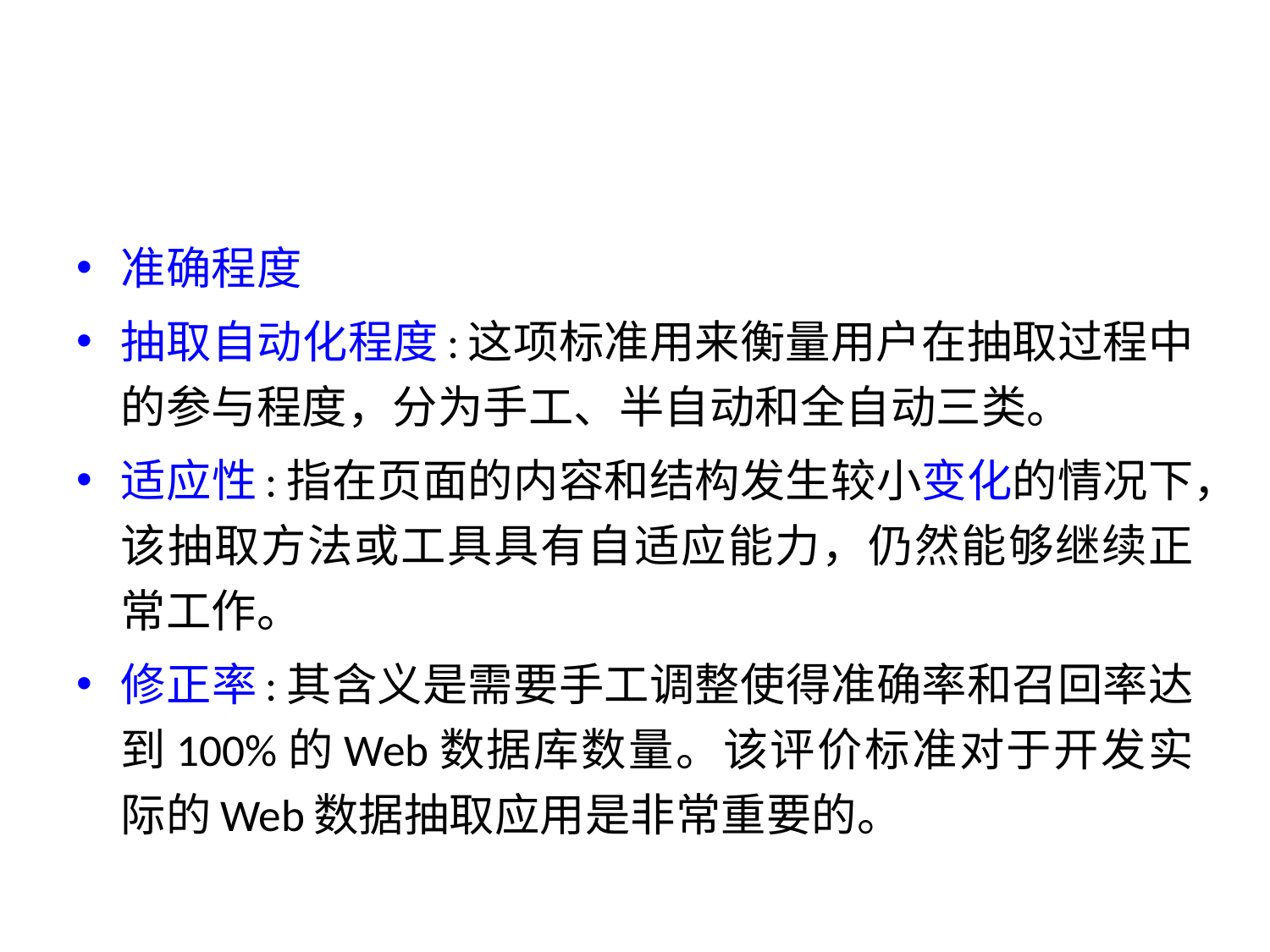

#
准确程度
抽取自动化程度:这项标准用来衡量用户在抽取过程中的参与程度，分为手工、半自动和全自动三类。
适应性:指在页面的内容和结构发生较小变化的情况下，该抽取方法或工具具有自适应能力，仍然能够继续正常工作。
修正率:其含义是需要手工调整使得准确率和召回率达到100%的Web数据库数量。该评价标准对于开发实际的Web数据抽取应用是非常重要的。